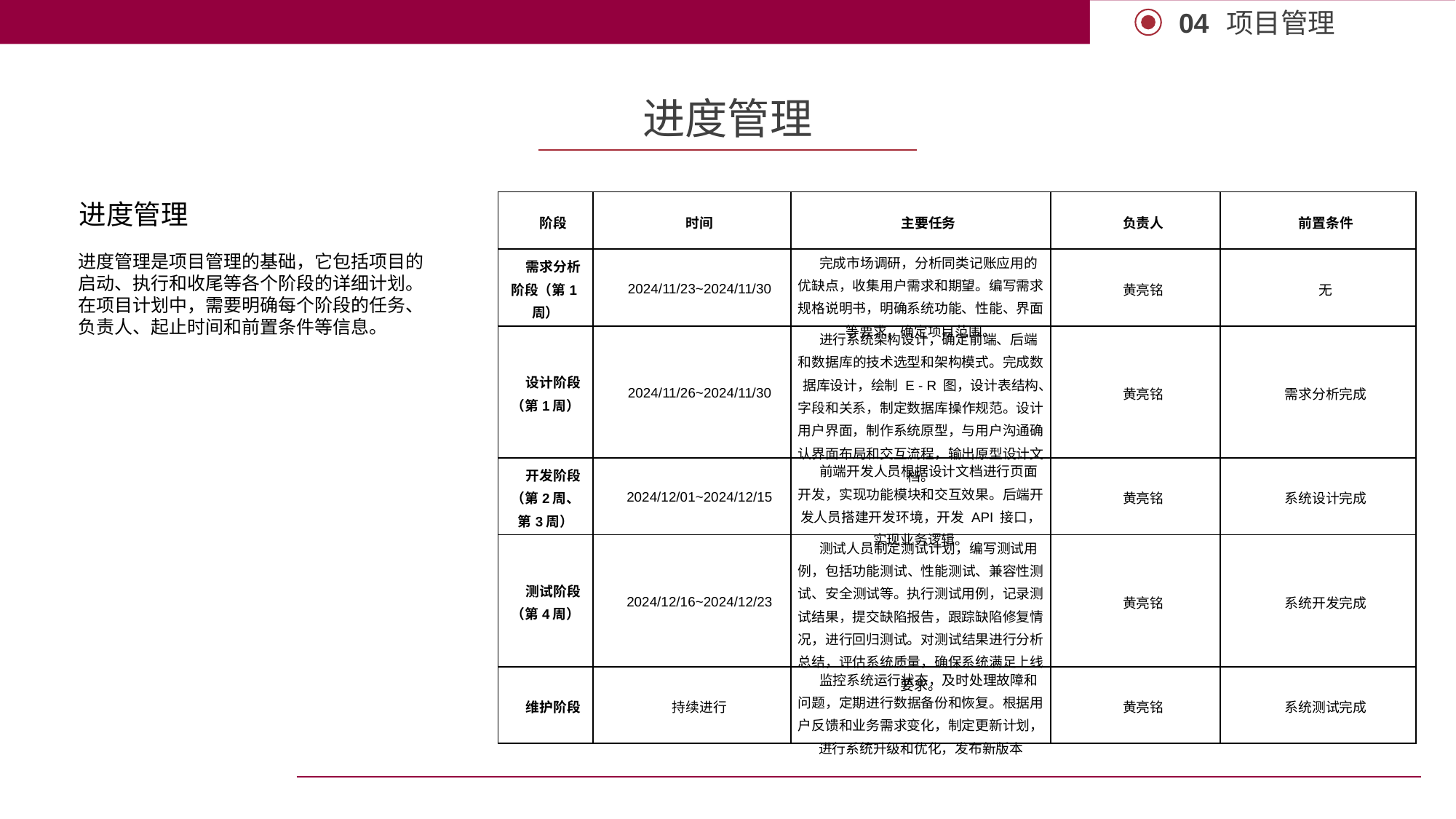

项目管理
04

进度管理
进度管理
| 阶段 | 时间 | 主要任务 | 负责人 | 前置条件 |
| --- | --- | --- | --- | --- |
| 需求分析阶段（第1周） | 2024/11/23~2024/11/30 | 完成市场调研，分析同类记账应用的优缺点，收集用户需求和期望。编写需求规格说明书，明确系统功能、性能、界面等要求，确定项目范围。 | 黄亮铭 | 无 |
| 设计阶段（第1周） | 2024/11/26~2024/11/30 | 进行系统架构设计，确定前端、后端和数据库的技术选型和架构模式。完成数据库设计，绘制 E - R 图，设计表结构、字段和关系，制定数据库操作规范。设计用户界面，制作系统原型，与用户沟通确认界面布局和交互流程，输出原型设计文档。 | 黄亮铭 | 需求分析完成 |
| 开发阶段（第2周、第3周） | 2024/12/01~2024/12/15 | 前端开发人员根据设计文档进行页面开发，实现功能模块和交互效果。后端开发人员搭建开发环境，开发 API 接口，实现业务逻辑。 | 黄亮铭 | 系统设计完成 |
| 测试阶段（第4周） | 2024/12/16~2024/12/23 | 测试人员制定测试计划，编写测试用例，包括功能测试、性能测试、兼容性测试、安全测试等。执行测试用例，记录测试结果，提交缺陷报告，跟踪缺陷修复情况，进行回归测试。对测试结果进行分析总结，评估系统质量，确保系统满足上线要求。 | 黄亮铭 | 系统开发完成 |
| 维护阶段 | 持续进行 | 监控系统运行状态，及时处理故障和问题，定期进行数据备份和恢复。根据用户反馈和业务需求变化，制定更新计划，进行系统升级和优化，发布新版本 | 黄亮铭 | 系统测试完成 |
进度管理是项目管理的基础，它包括项目的启动、执行和收尾等各个阶段的详细计划。在项目计划中，需要明确每个阶段的任务、负责人、起止时间和前置条件等信息。